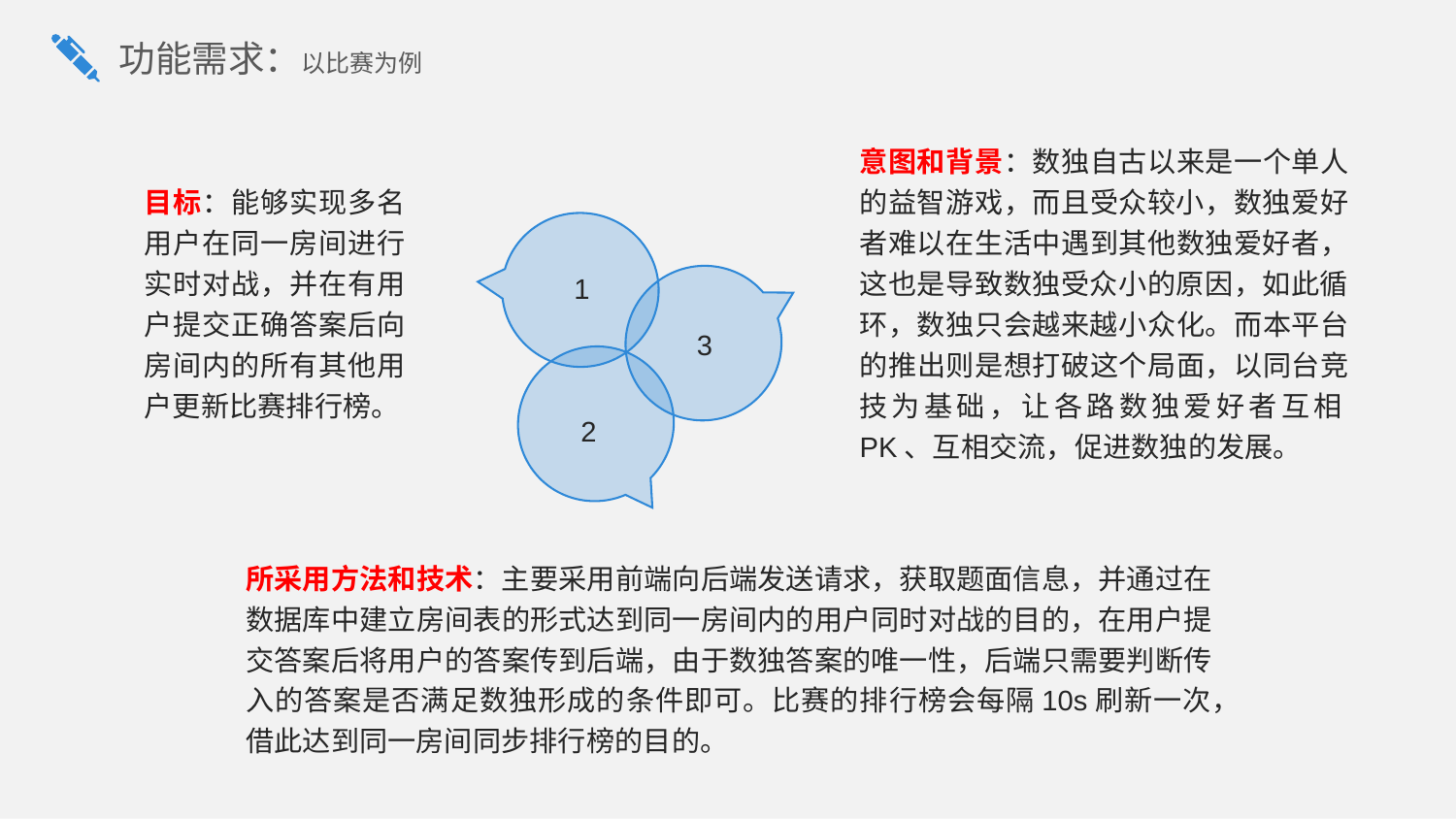

功能需求：以比赛为例
意图和背景：数独自古以来是一个单人的益智游戏，而且受众较小，数独爱好者难以在生活中遇到其他数独爱好者，这也是导致数独受众小的原因，如此循环，数独只会越来越小众化。而本平台的推出则是想打破这个局面，以同台竞技为基础，让各路数独爱好者互相PK、互相交流，促进数独的发展。

3
目标：能够实现多名用户在同一房间进行实时对战，并在有用户提交正确答案后向房间内的所有其他用户更新比赛排行榜。

1

2
所采用方法和技术：主要采用前端向后端发送请求，获取题面信息，并通过在数据库中建立房间表的形式达到同一房间内的用户同时对战的目的，在用户提交答案后将用户的答案传到后端，由于数独答案的唯一性，后端只需要判断传入的答案是否满足数独形成的条件即可。比赛的排行榜会每隔10s刷新一次，借此达到同一房间同步排行榜的目的。